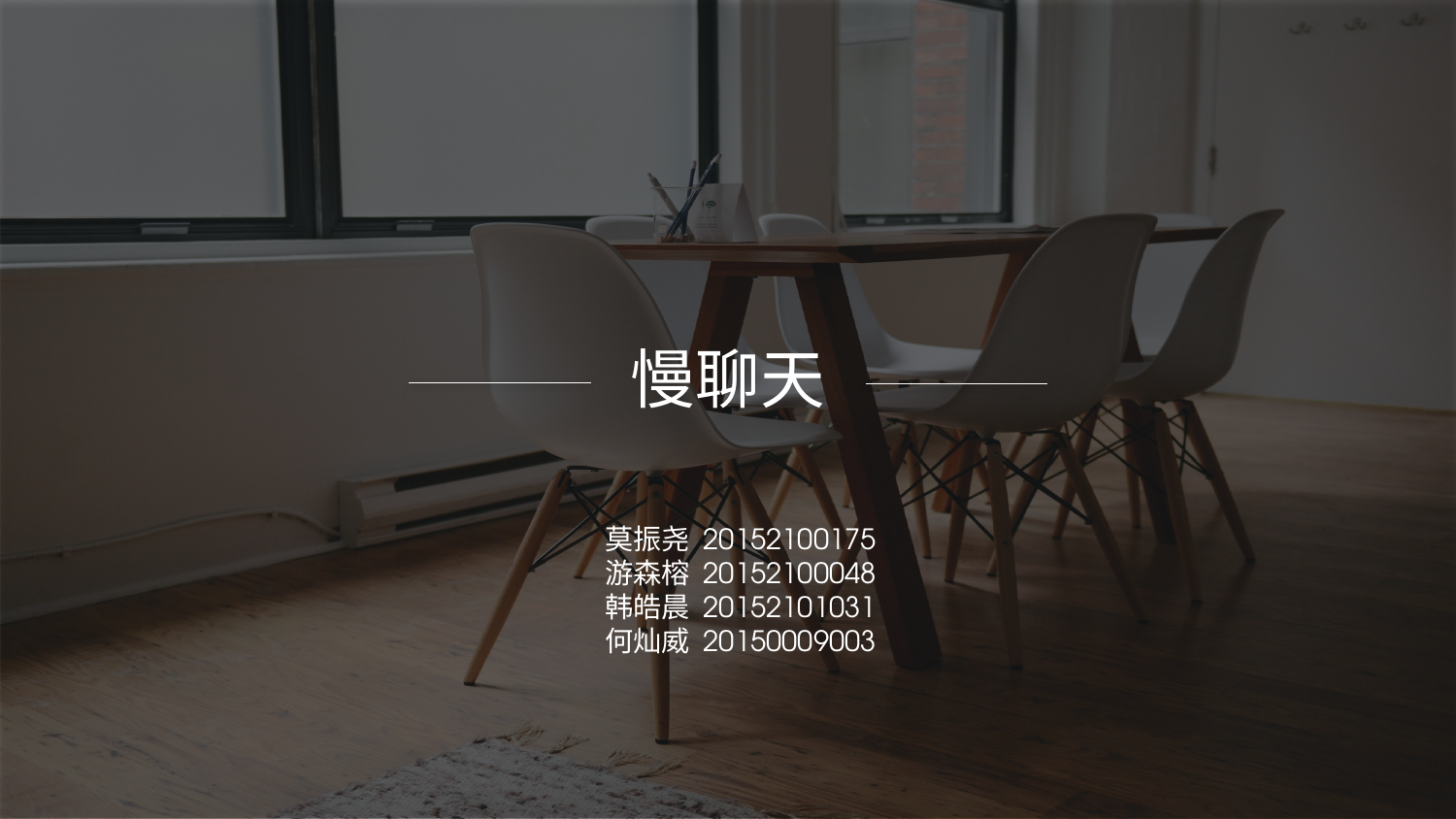

慢聊天
莫振尧 20152100175
游森榕 20152100048
韩皓晨 20152101031
何灿威 20150009003